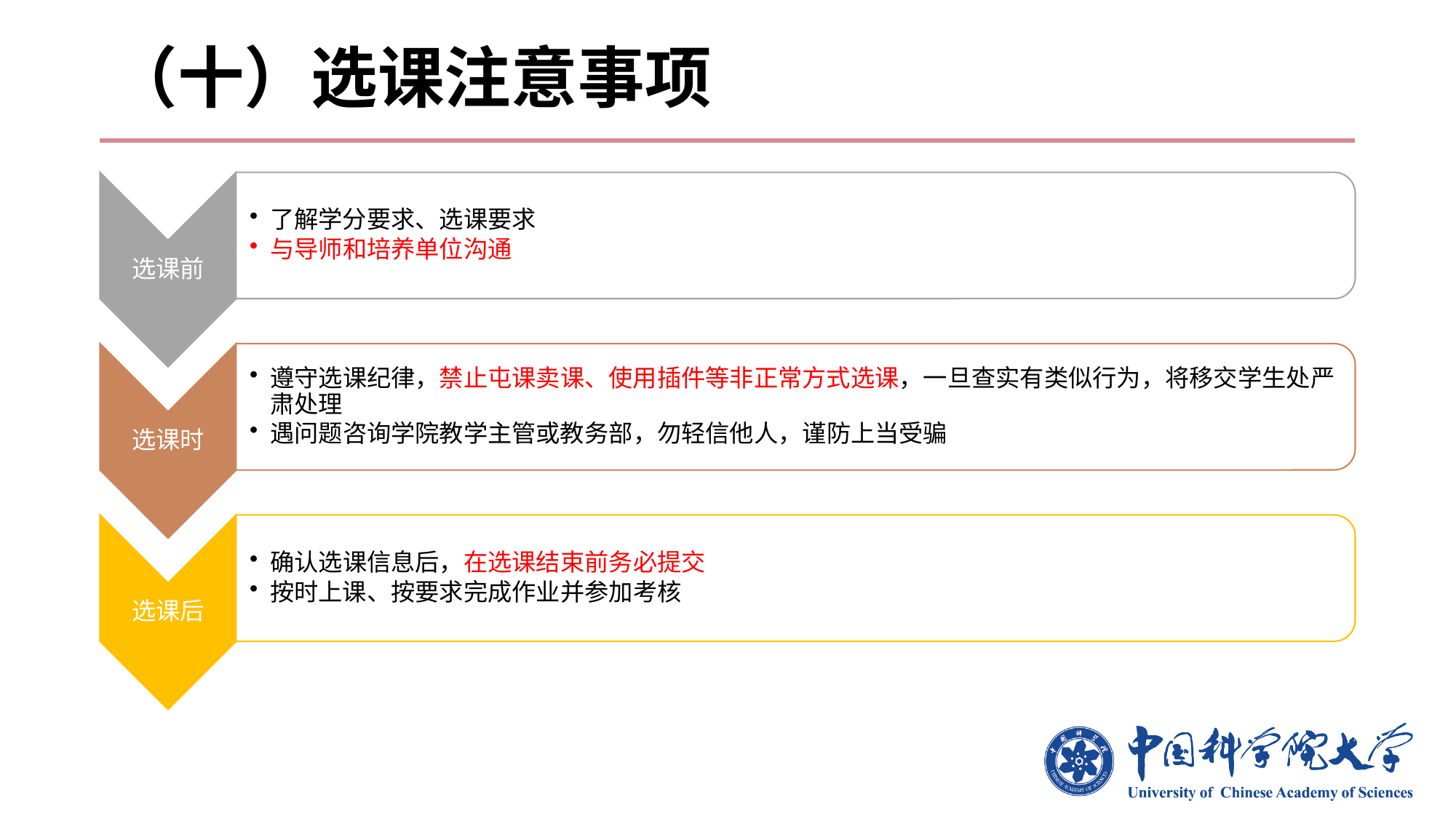

# （十）选课注意事项
选课前
了解学分要求、选课要求
与导师和培养单位沟通
选课时
遵守选课纪律，禁止屯课卖课、使用插件等非正常方式选课，一旦查实有类似行为，将移交学生处严肃处理
遇问题咨询学院教学主管或教务部，勿轻信他人，谨防上当受骗
选课后
确认选课信息后，在选课结束前务必提交
按时上课、按要求完成作业并参加考核